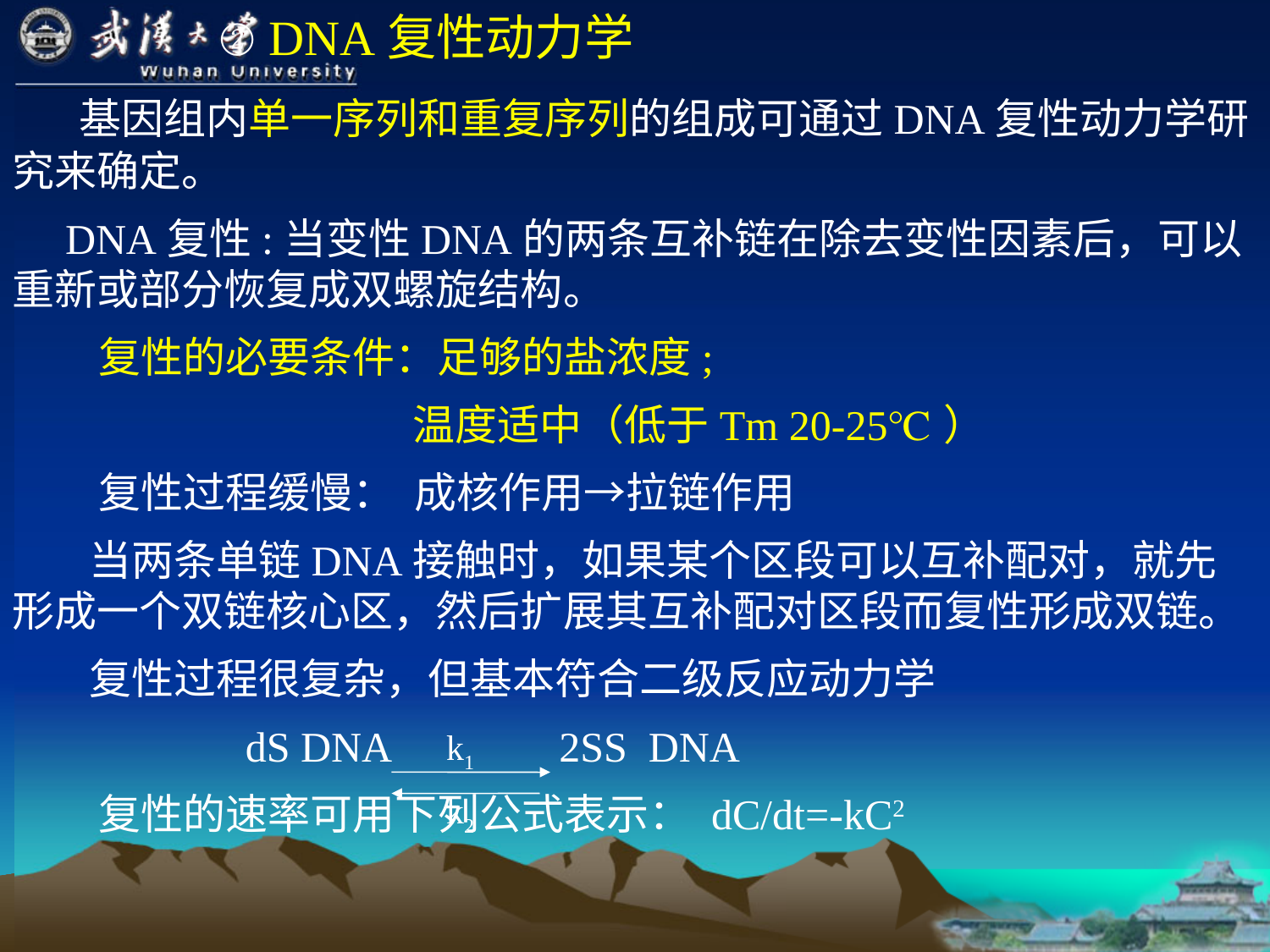

② DNA复性动力学
     基因组内单一序列和重复序列的组成可通过DNA复性动力学研究来确定。
     DNA复性:当变性DNA的两条互补链在除去变性因素后，可以重新或部分恢复成双螺旋结构。
        复性的必要条件：足够的盐浓度;
                                         温度适中（低于Tm 20-25℃）
        复性过程缓慢：  成核作用→拉链作用
       当两条单链DNA接触时，如果某个区段可以互补配对，就先形成一个双链核心区，然后扩展其互补配对区段而复性形成双链。
       复性过程很复杂，但基本符合二级反应动力学
                      dS DNA                2SS  DNA
        复性的速率可用下列公式表示： dC/dt=-kC2

k1

k2